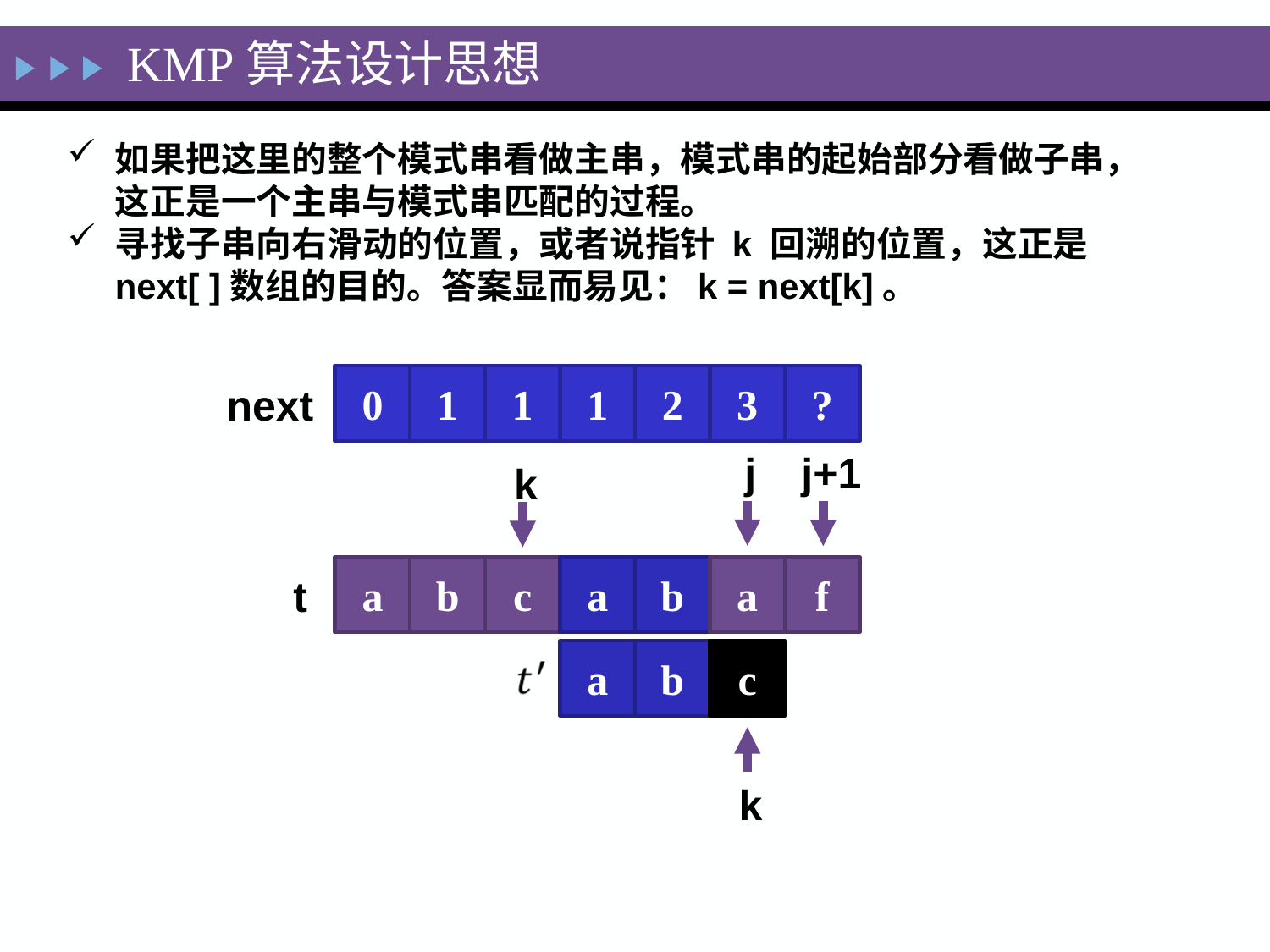

KMP算法设计思想
如果把这里的整个模式串看做主串，模式串的起始部分看做子串，这正是一个主串与模式串匹配的过程。
寻找子串向右滑动的位置，或者说指针 k 回溯的位置，这正是next[ ]数组的目的。答案显而易见：k = next[k]。
0
1
1
1
2
3
?
next
j
j+1
k
a
b
c
a
b
a
f
t
a
b
c

k